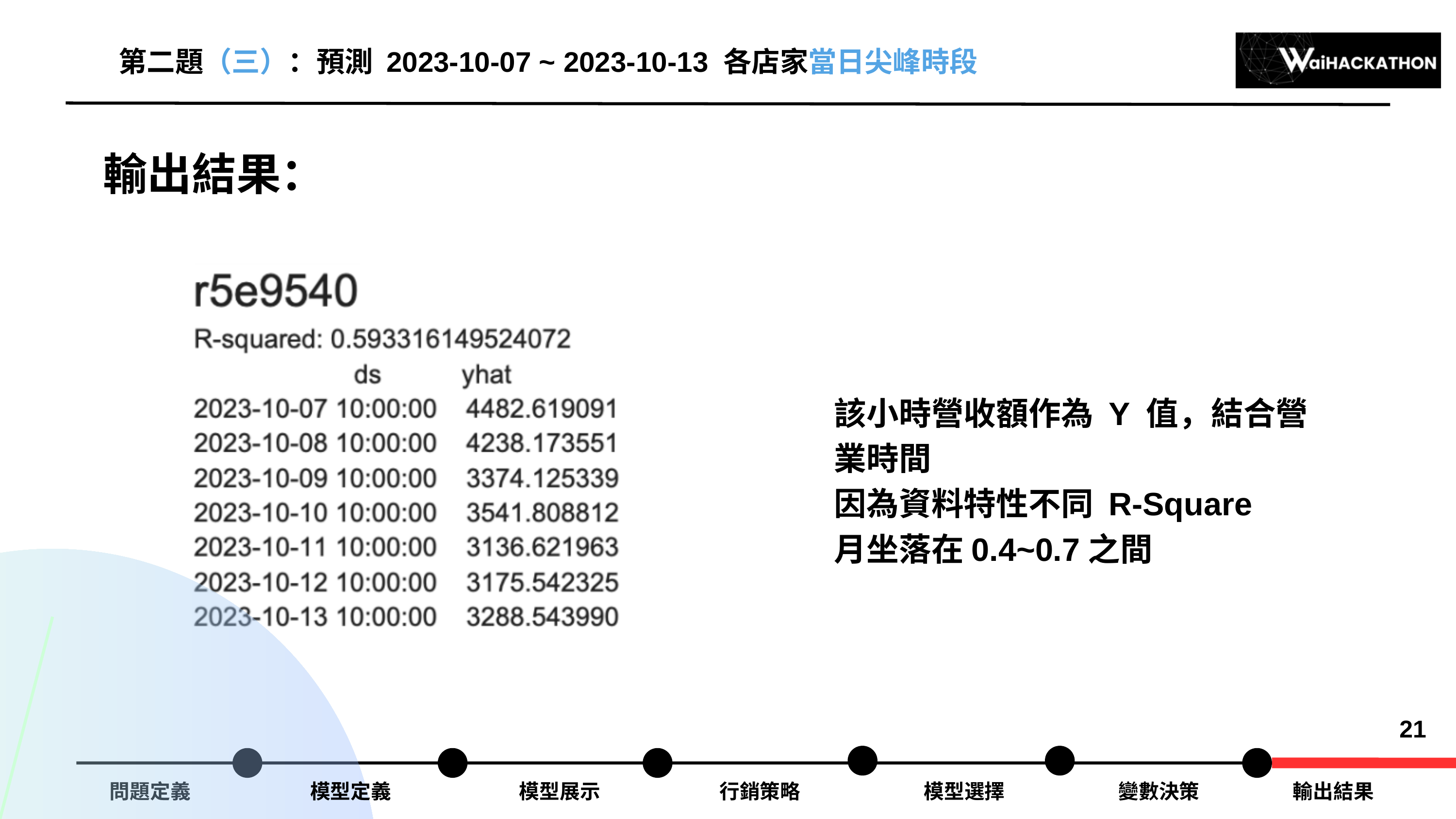

第二題（三）：預測 2023-10-07 ~ 2023-10-13 各店家當日尖峰時段

輸出結果：

該小時營收額作為 Y 值，結合營業時間
因為資料特性不同 R-Square
月坐落在0.4~0.7之間

21

問題定義
模型定義
模型展示
行銷策略
模型選擇
變數決策
輸出結果